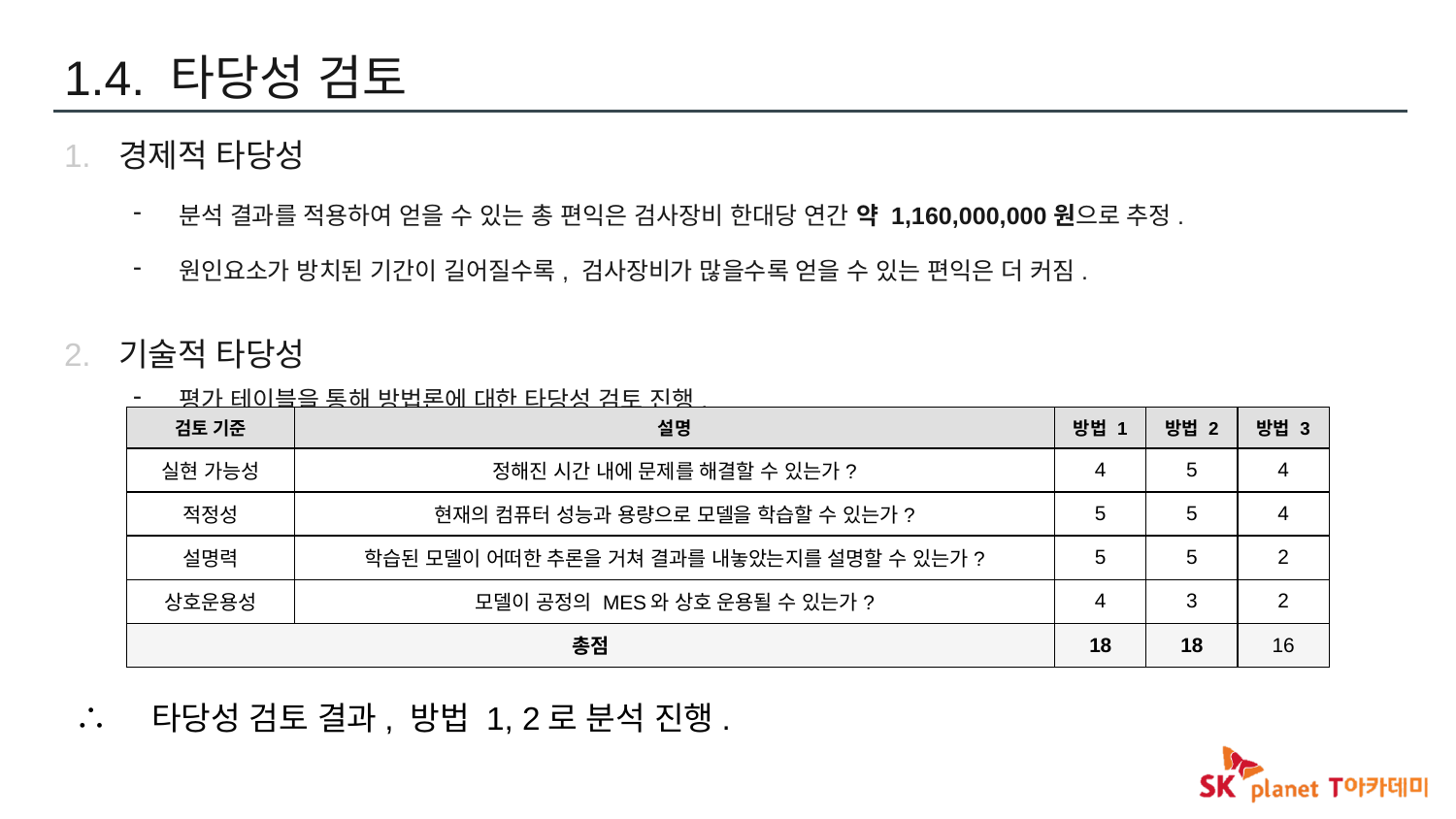

# 1.4. 타당성 검토
경제적 타당성
분석 결과를 적용하여 얻을 수 있는 총 편익은 검사장비 한대당 연간 약 1,160,000,000원으로 추정.
원인요소가 방치된 기간이 길어질수록, 검사장비가 많을수록 얻을 수 있는 편익은 더 커짐.

기술적 타당성
평가 테이블을 통해 방법론에 대한 타당성 검토 진행.

| 검토 기준 | 설명 | 방법 1 | 방법 2 | 방법 3 |
| --- | --- | --- | --- | --- |
| 실현 가능성 | 정해진 시간 내에 문제를 해결할 수 있는가? | 4 | 5 | 4 |
| 적정성 | 현재의 컴퓨터 성능과 용량으로 모델을 학습할 수 있는가? | 5 | 5 | 4 |
| 설명력 | 학습된 모델이 어떠한 추론을 거쳐 결과를 내놓았는지를 설명할 수 있는가? | 5 | 5 | 2 |
| 상호운용성 | 모델이 공정의 MES와 상호 운용될 수 있는가? | 4 | 3 | 2 |
| 총점 |  | 18 | 18 | 16 |
∴    타당성 검토 결과, 방법 1, 2로 분석 진행.